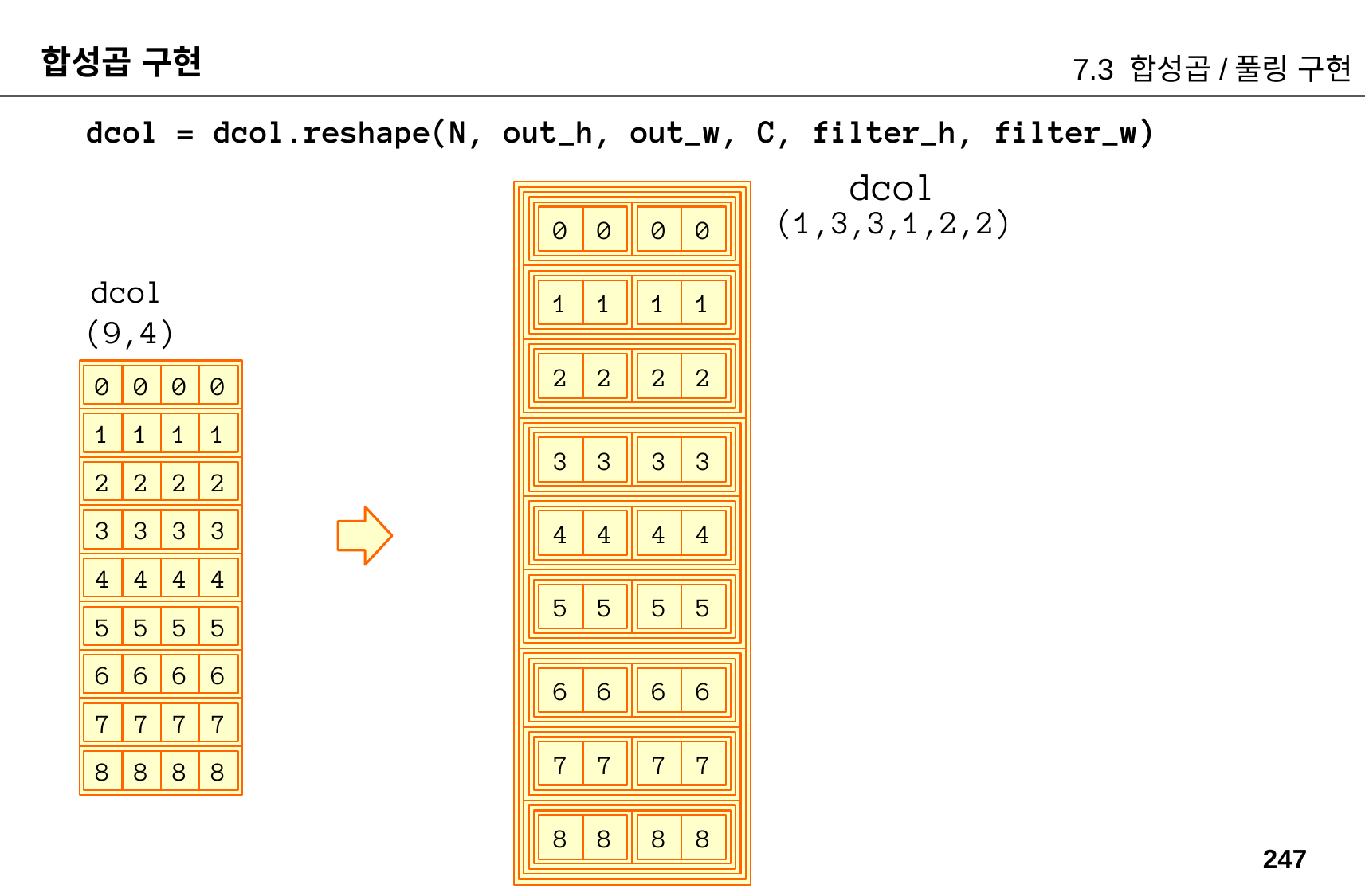

합성곱 구현
7.3 합성곱/풀링 구현
dcol = dcol.reshape(N, out_h, out_w, C, filter_h, filter_w)
dcol

(1,3,3,1,2,2)

0
0
0
0
dcol

1
1
1
1
(9,4)

2
2
2
2

0
0
0
0

1
1
1
1

3
3
3
3

2
2
2
2

3
3
3
3
4
4
4
4

4
4
4
4

5
5
5
5

5
5
5
5

6
6
6
6

6
6
6
6

7
7
7
7

7
7
7
7

8
8
8
8

8
8
8
8